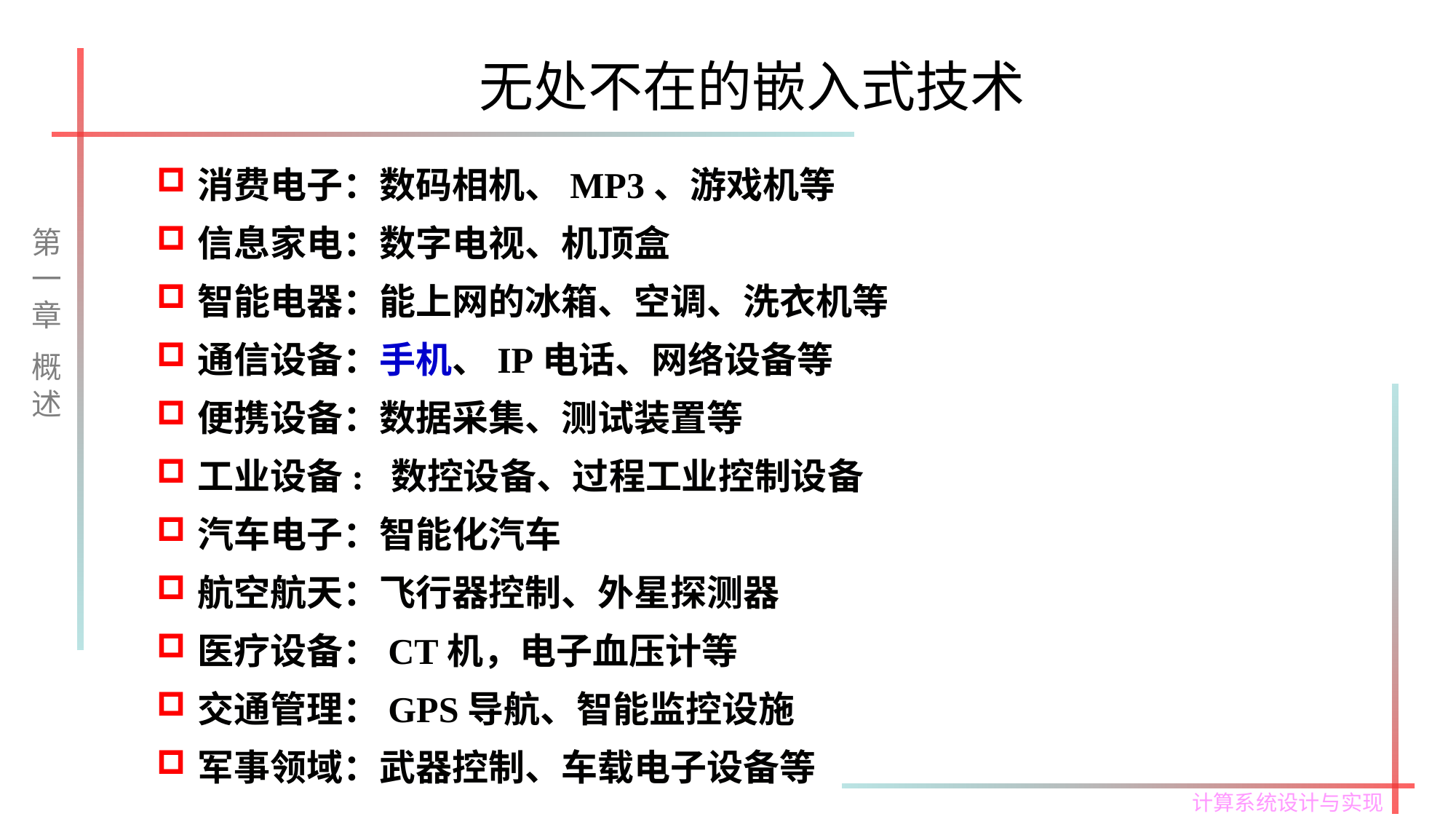

# 无处不在的嵌入式技术
消费电子：数码相机、MP3、游戏机等
信息家电：数字电视、机顶盒
智能电器：能上网的冰箱、空调、洗衣机等
通信设备：手机、IP电话、网络设备等
便携设备：数据采集、测试装置等
工业设备:  数控设备、过程工业控制设备
汽车电子：智能化汽车
航空航天：飞行器控制、外星探测器
医疗设备：CT机，电子血压计等
交通管理：GPS导航、智能监控设施
军事领域：武器控制、车载电子设备等
第一章
概述